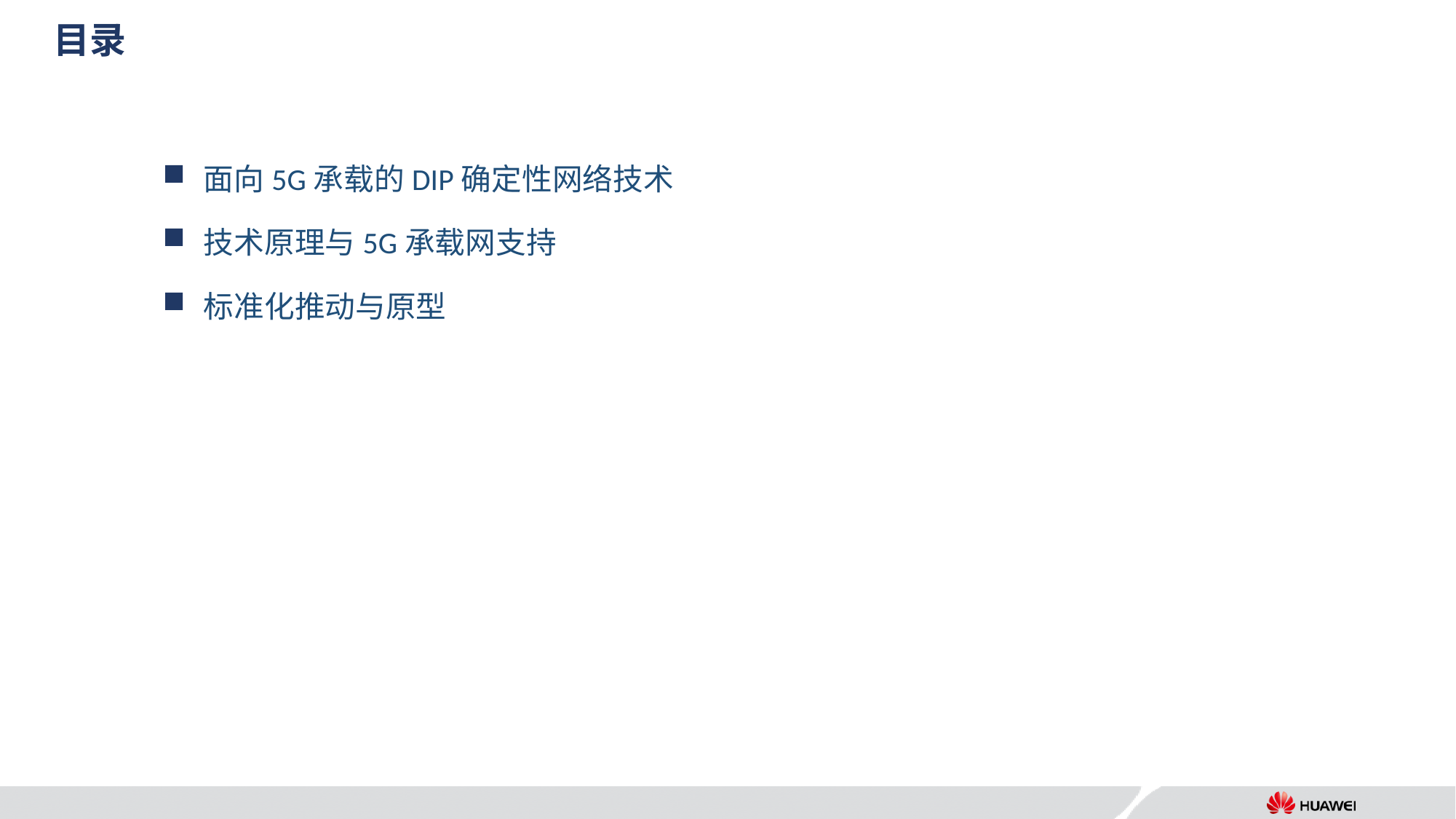

# 目录
面向5G承载的DIP确定性网络技术
技术原理与5G承载网支持
标准化推动与原型